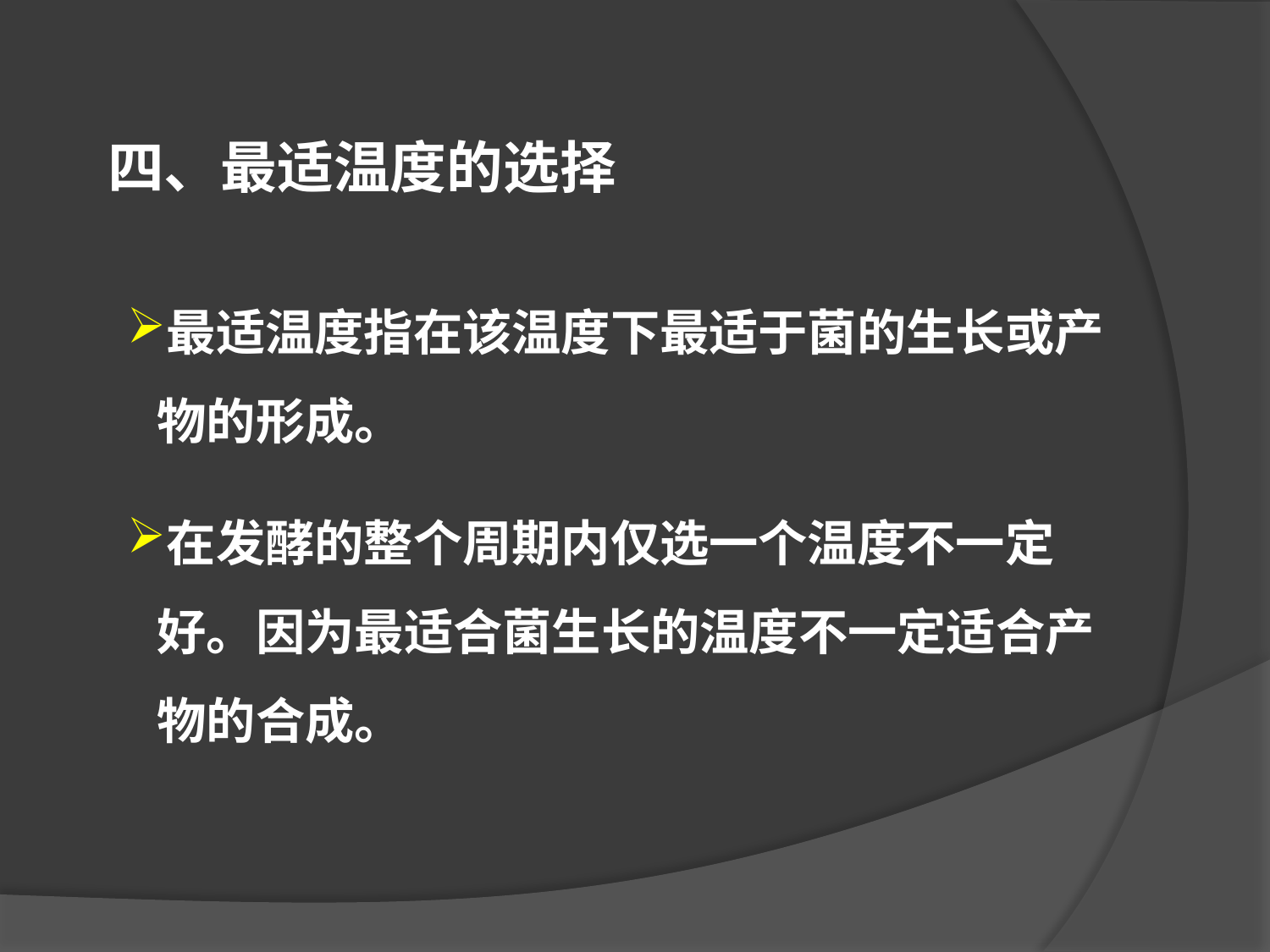

四、最适温度的选择
最适温度指在该温度下最适于菌的生长或产物的形成。
在发酵的整个周期内仅选一个温度不一定好。因为最适合菌生长的温度不一定适合产物的合成。